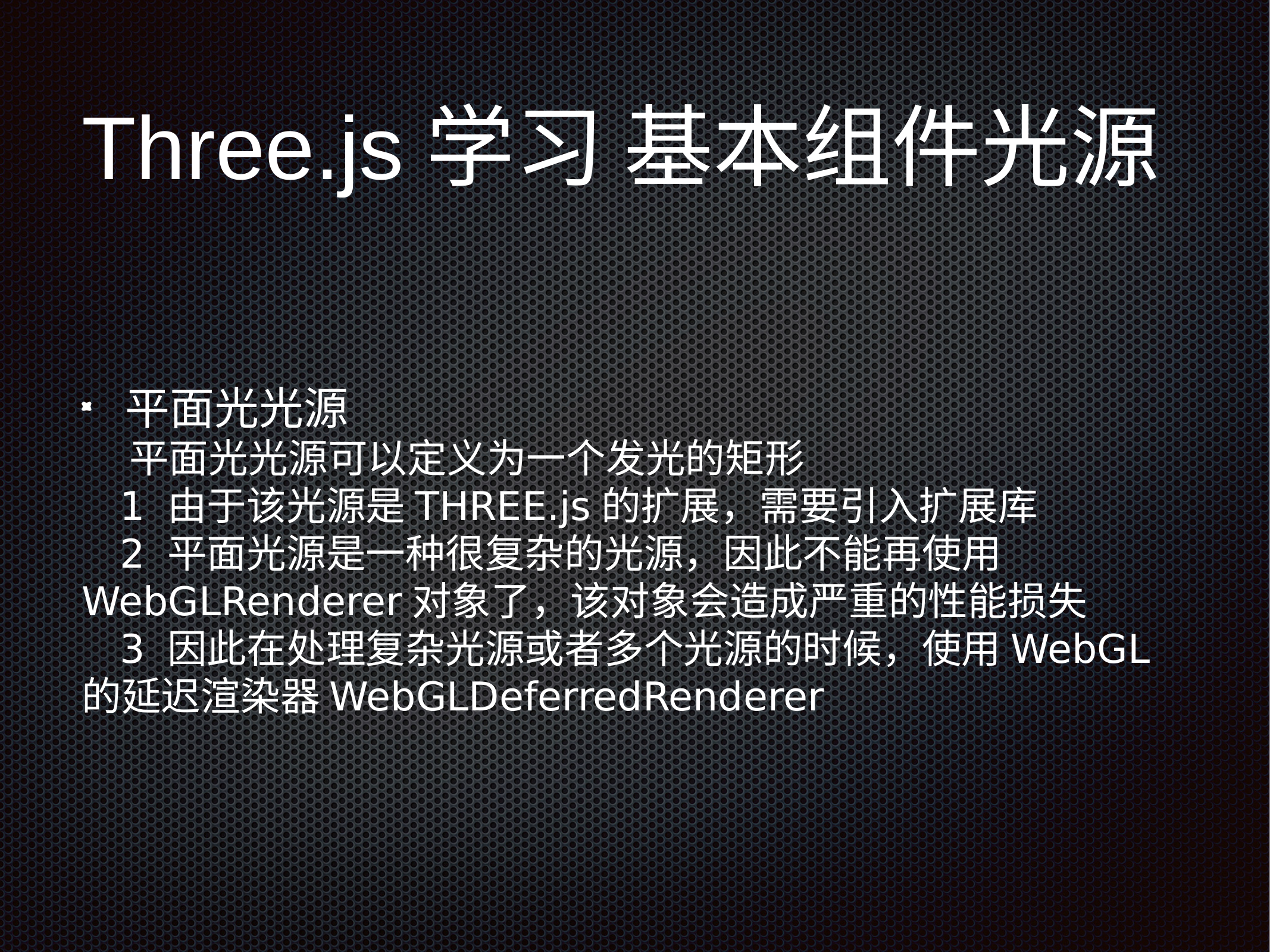

# Three.js学习 基本组件光源
平面光光源
   平面光光源可以定义为一个发光的矩形
   1 由于该光源是THREE.js的扩展，需要引入扩展库
   2 平面光源是一种很复杂的光源，因此不能再使用      WebGLRenderer对象了，该对象会造成严重的性能损失
   3 因此在处理复杂光源或者多个光源的时候，使用WebGL的延迟渲染器WebGLDeferredRenderer